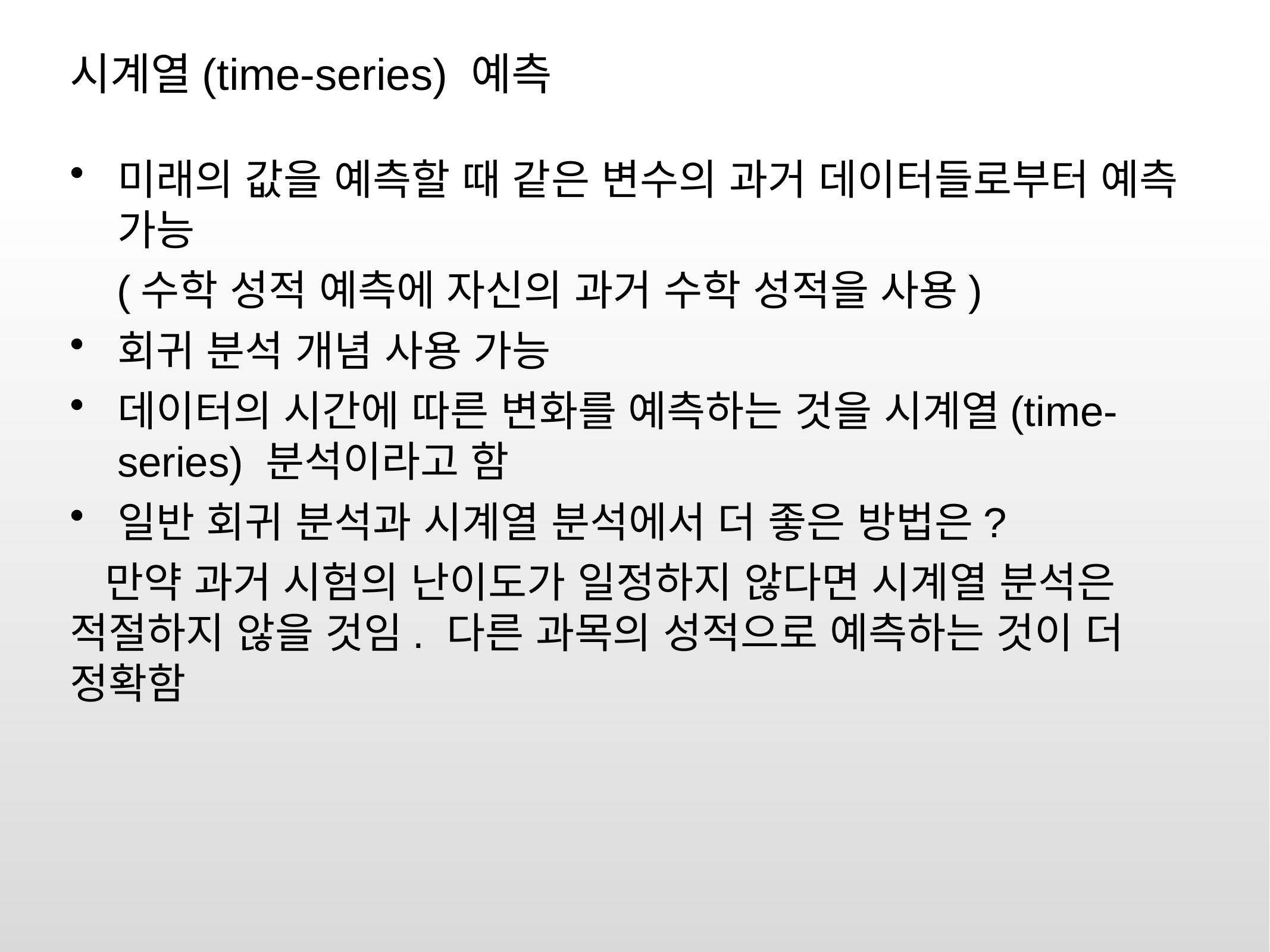

# 시계열(time-series) 예측
미래의 값을 예측할 때 같은 변수의 과거 데이터들로부터 예측 가능
    (수학 성적 예측에 자신의 과거 수학 성적을 사용)
회귀 분석 개념 사용 가능
데이터의 시간에 따른 변화를 예측하는 것을 시계열(time-series) 분석이라고 함
일반 회귀 분석과 시계열 분석에서 더 좋은 방법은?
만약 과거 시험의 난이도가 일정하지 않다면 시계열 분석은 적절하지 않을 것임. 다른 과목의 성적으로 예측하는 것이 더 정확함
241